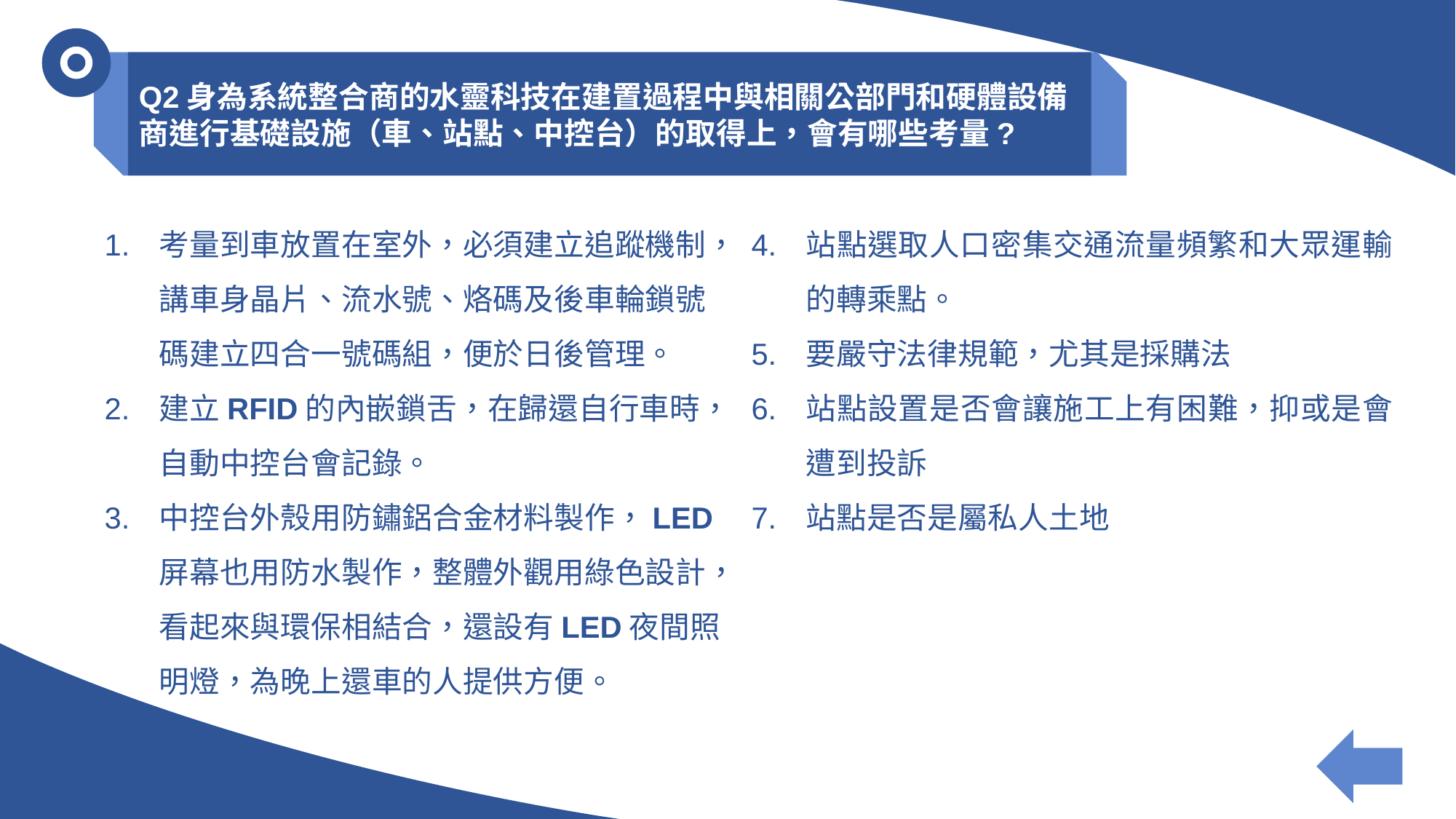

Q2身為系統整合商的水靈科技在建置過程中與相關公部門和硬體設備商進行基礎設施（車、站點、中控台）的取得上，會有哪些考量?
考量到車放置在室外，必須建立追蹤機制，講車身晶片、流水號、烙碼及後車輪鎖號碼建立四合一號碼組，便於日後管理。
建立RFID的內嵌鎖舌，在歸還自行車時，自動中控台會記錄。
中控台外殼用防鏽鋁合金材料製作，LED屏幕也用防水製作，整體外觀用綠色設計，看起來與環保相結合，還設有LED夜間照明燈，為晚上還車的人提供方便。
站點選取人口密集交通流量頻繁和大眾運輸的轉乘點。
要嚴守法律規範，尤其是採購法
站點設置是否會讓施工上有困難，抑或是會遭到投訴
站點是否是屬私人土地